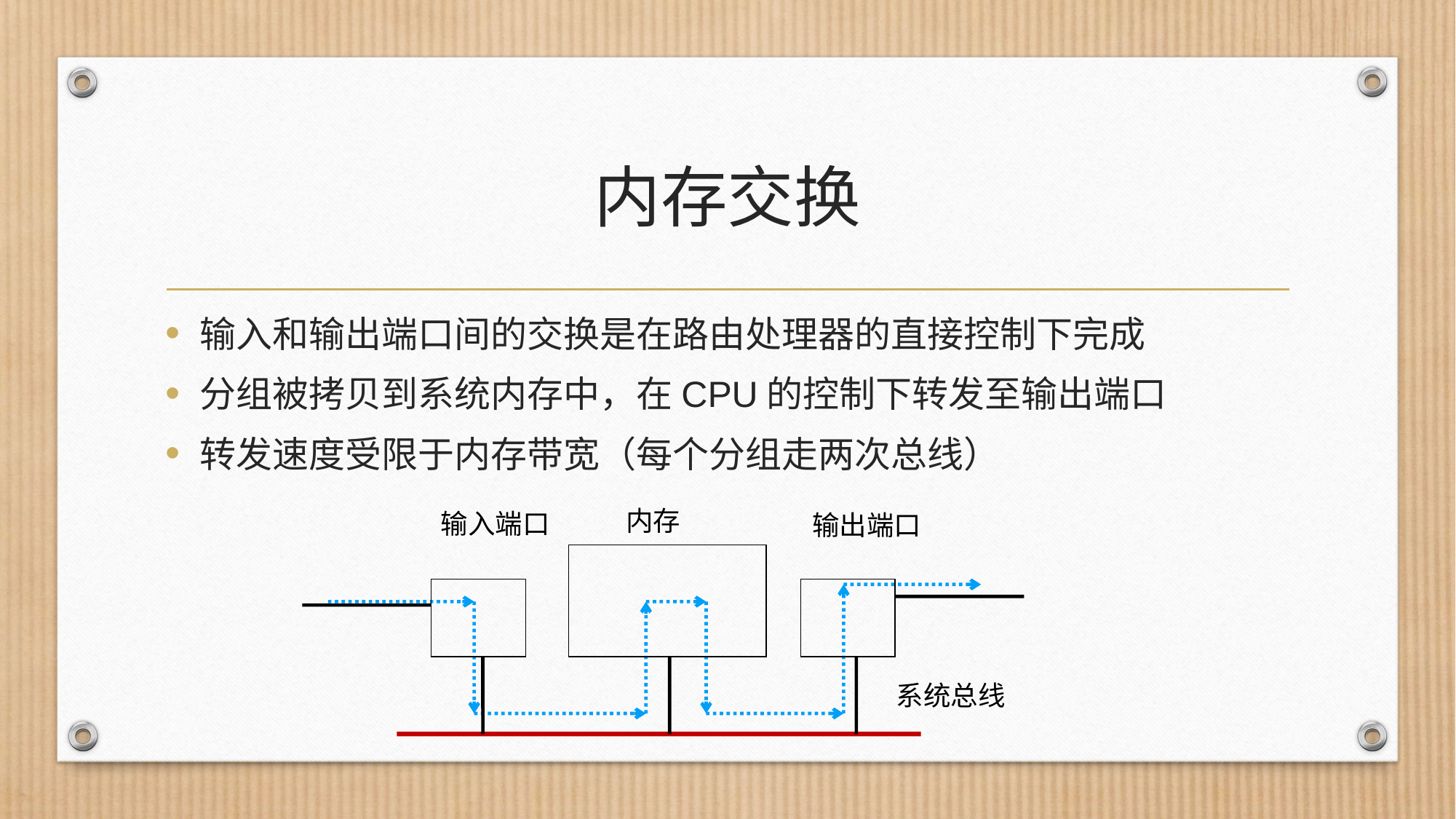

# 内存交换
输入和输出端口间的交换是在路由处理器的直接控制下完成
分组被拷贝到系统内存中，在CPU的控制下转发至输出端口
转发速度受限于内存带宽（每个分组走两次总线）

内存
输入端口
输出端口

系统总线